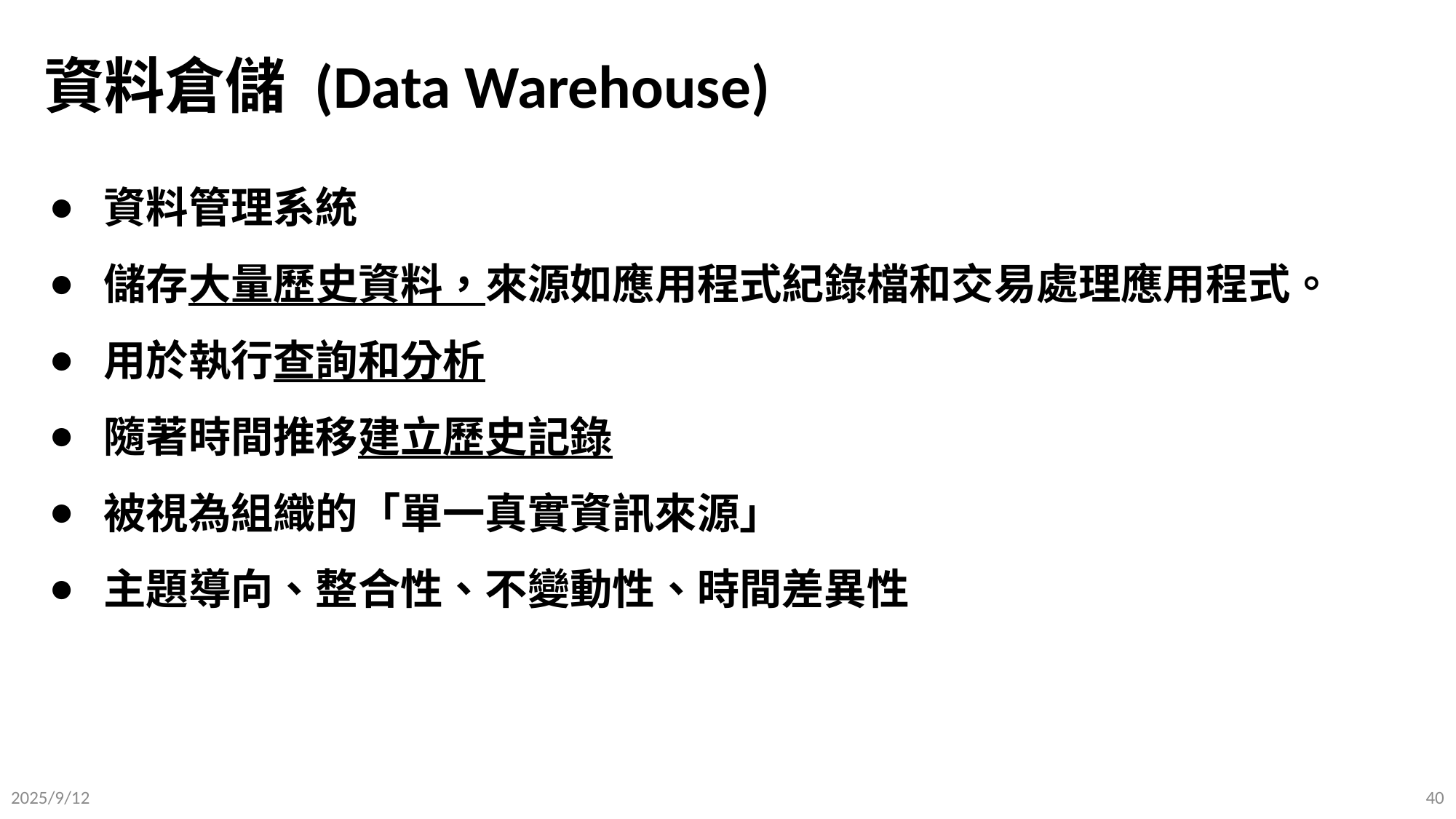

# 資料倉儲 (Data Warehouse)
資料管理系統
儲存大量歷史資料，來源如應用程式紀錄檔和交易處理應用程式。
用於執行查詢和分析
隨著時間推移建立歷史記錄
被視為組織的「單一真實資訊來源」
主題導向、整合性、不變動性、時間差異性
2025/9/12
40